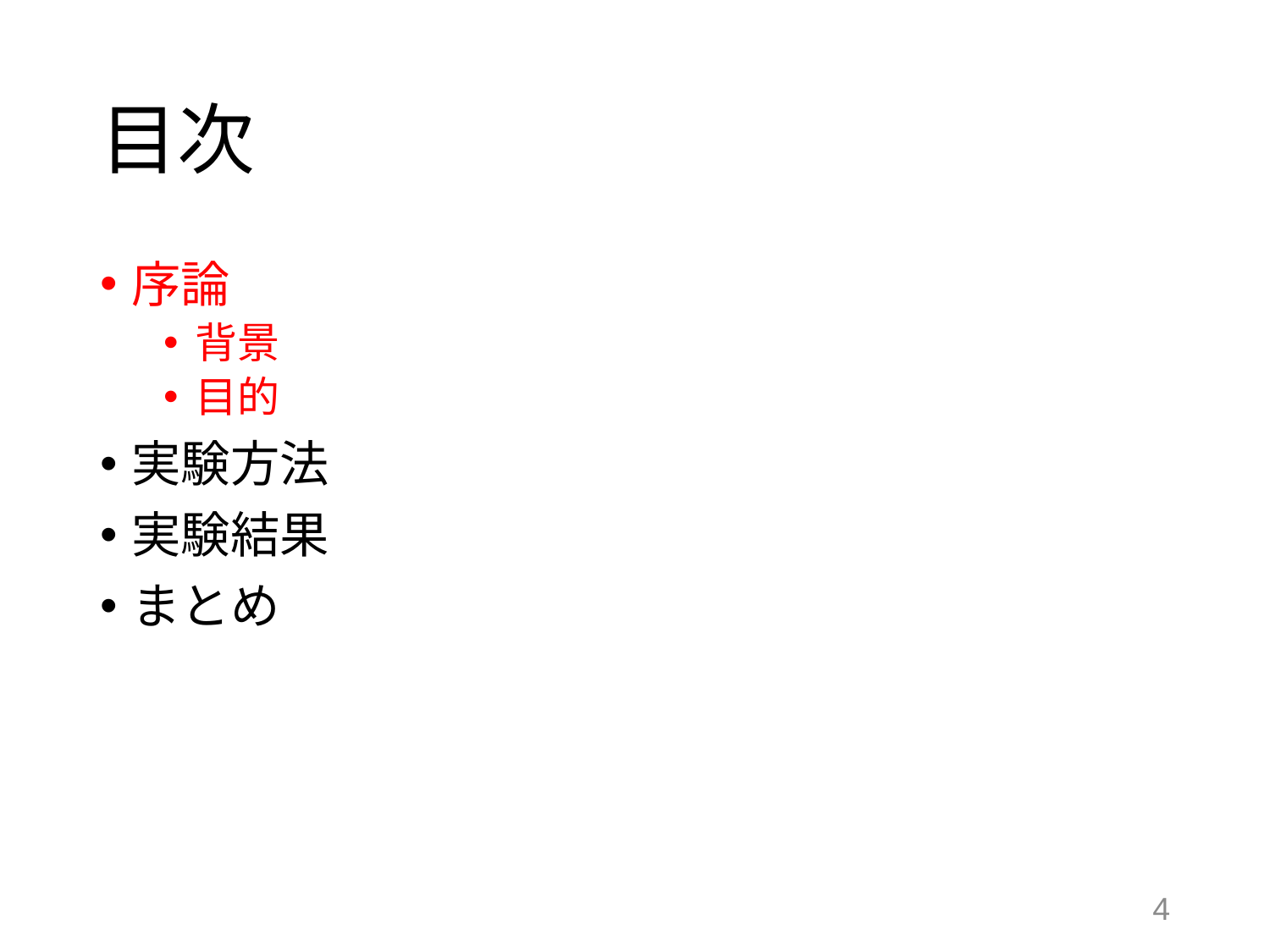

# 目次
序論
背景
目的
実験方法
実験結果
まとめ
4